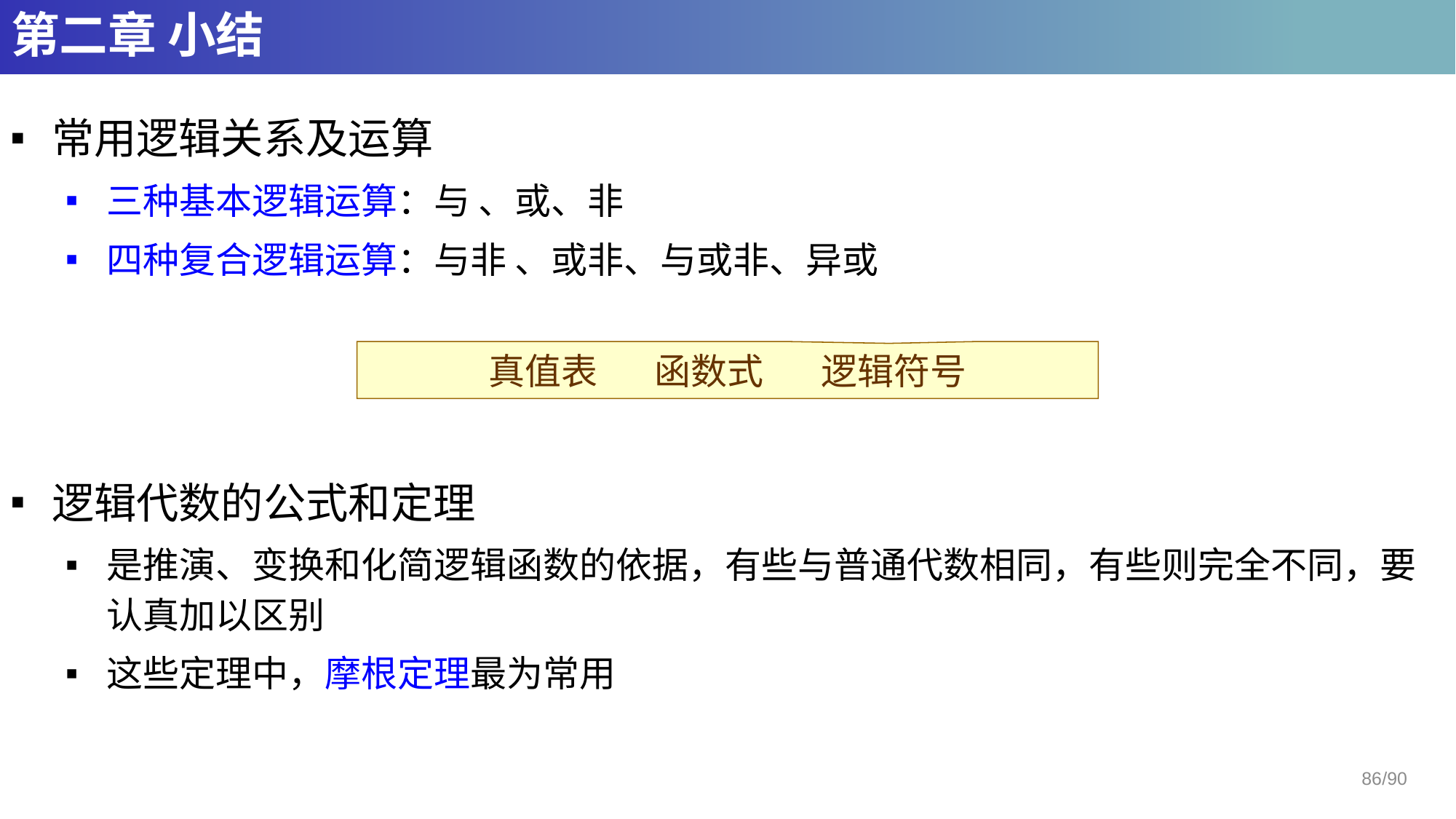

# 第二章 小结
常用逻辑关系及运算
三种基本逻辑运算：与 、或、非
四种复合逻辑运算：与非 、或非、与或非、异或
真值表       函数式       逻辑符号
逻辑代数的公式和定理
是推演、变换和化简逻辑函数的依据，有些与普通代数相同，有些则完全不同，要认真加以区别
这些定理中，摩根定理最为常用
86/90